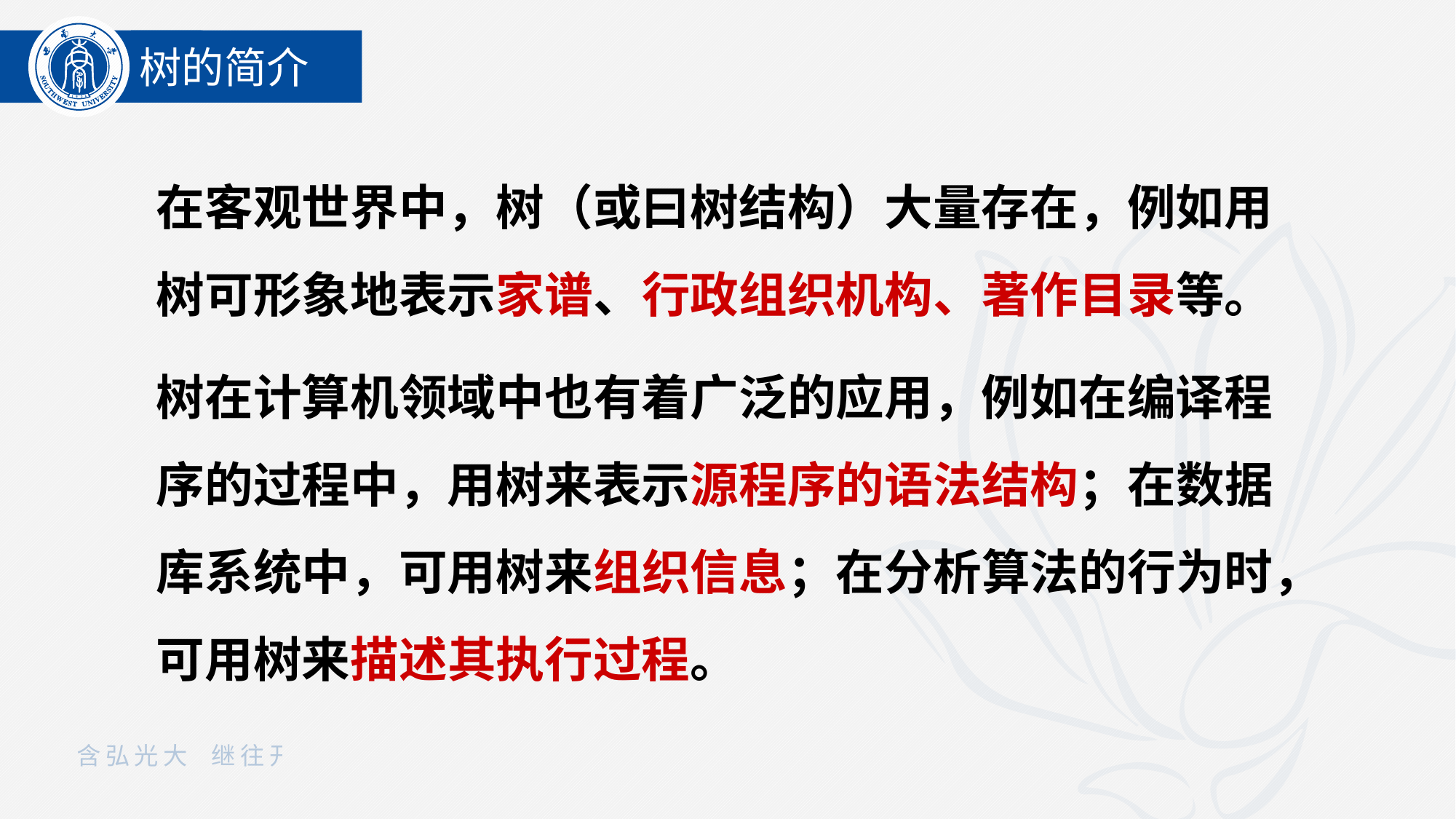

树的简介
在客观世界中，树（或曰树结构）大量存在，例如用树可形象地表示家谱、行政组织机构、著作目录等。
树在计算机领域中也有着广泛的应用，例如在编译程序的过程中，用树来表示源程序的语法结构；在数据库系统中，可用树来组织信息；在分析算法的行为时，可用树来描述其执行过程。